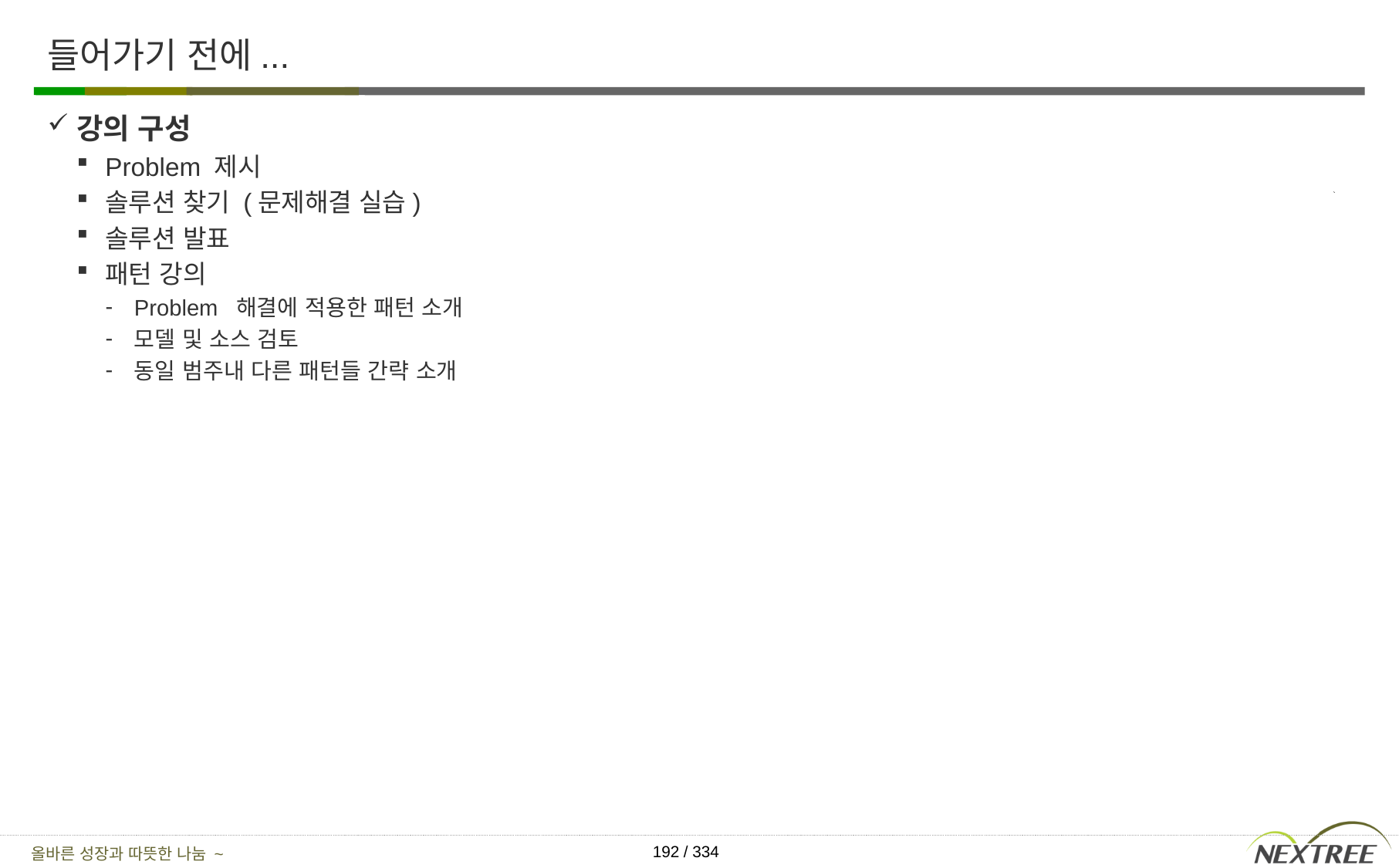

# 들어가기 전에...
강의 구성
Problem 제시
솔루션 찾기 (문제해결 실습)
솔루션 발표
패턴 강의
Problem  해결에 적용한 패턴 소개
모델 및 소스 검토
동일 범주내 다른 패턴들 간략 소개